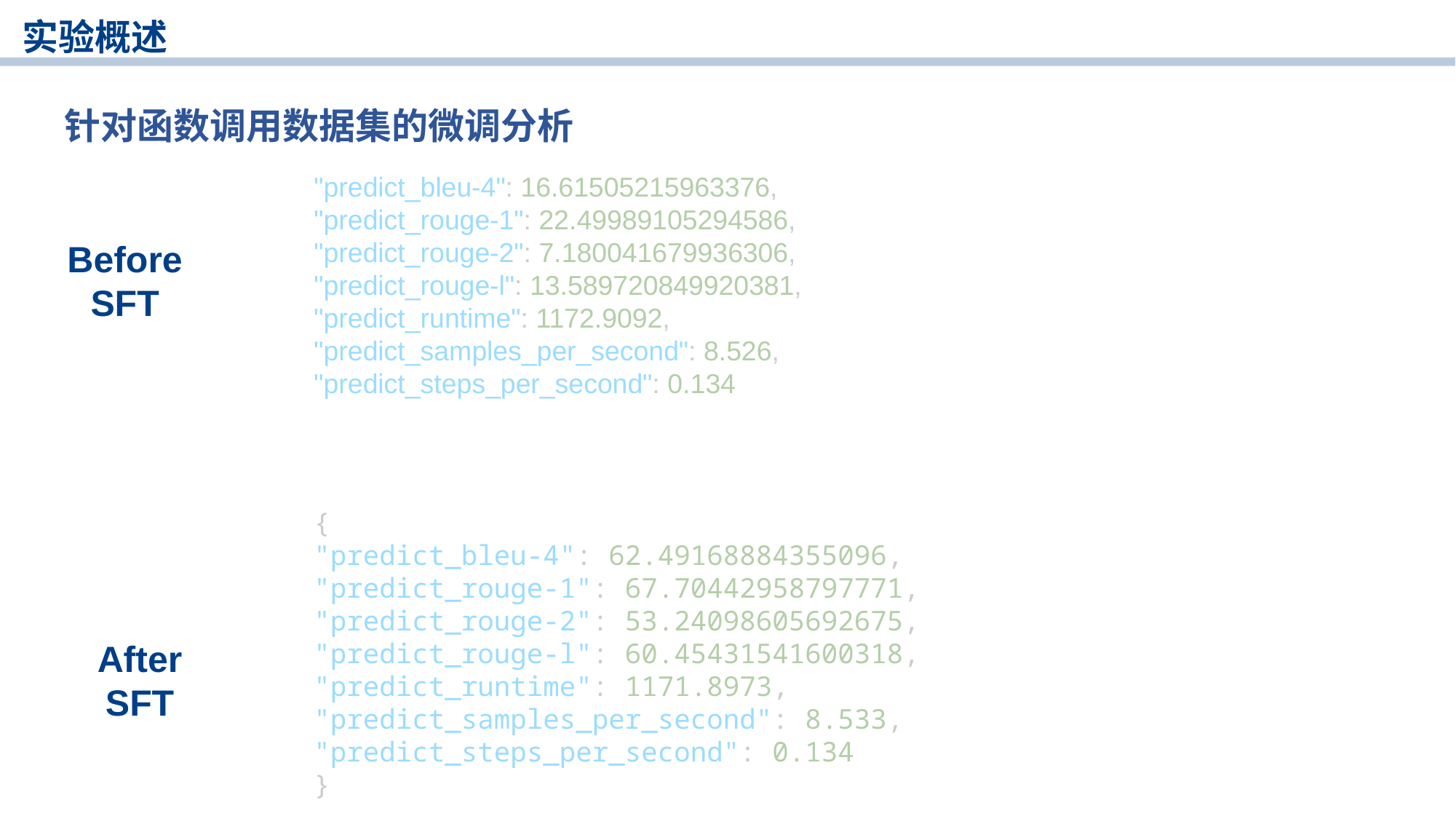

实验概述

针对函数调用数据集的微调分析
"predict_bleu-4": 16.61505215963376,
"predict_rouge-1": 22.49989105294586,
"predict_rouge-2": 7.180041679936306,
"predict_rouge-l": 13.589720849920381,
"predict_runtime": 1172.9092,
"predict_samples_per_second": 8.526,
"predict_steps_per_second": 0.134
Before SFT
{
"predict_bleu-4": 62.49168884355096,
"predict_rouge-1": 67.70442958797771,
"predict_rouge-2": 53.24098605692675,
"predict_rouge-l": 60.45431541600318,
"predict_runtime": 1171.8973,
"predict_samples_per_second": 8.533,
"predict_steps_per_second": 0.134
}
After SFT